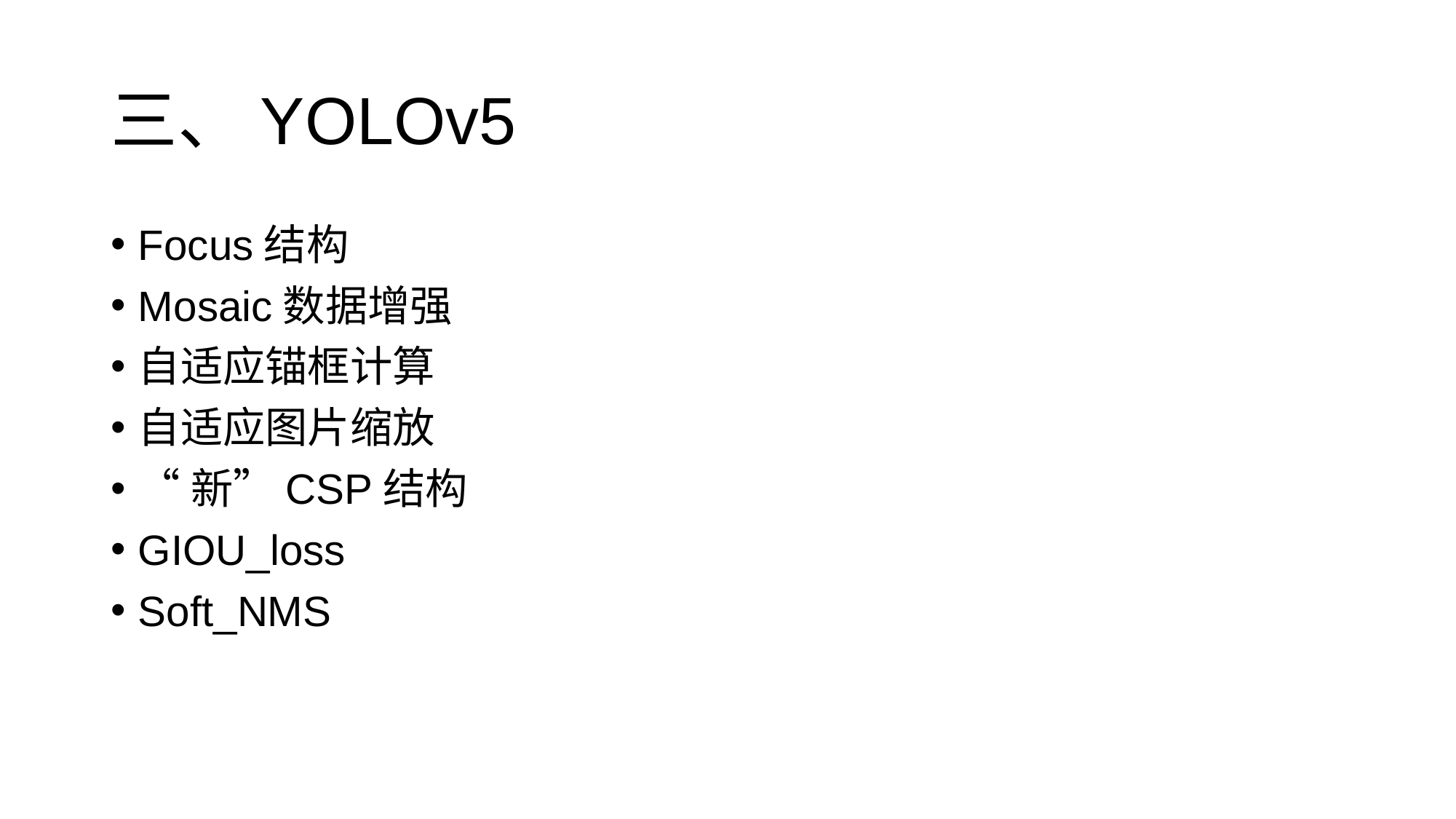

# 三、YOLOv5
Focus结构
Mosaic数据增强
自适应锚框计算
自适应图片缩放
“新”CSP结构
GIOU_loss
Soft_NMS